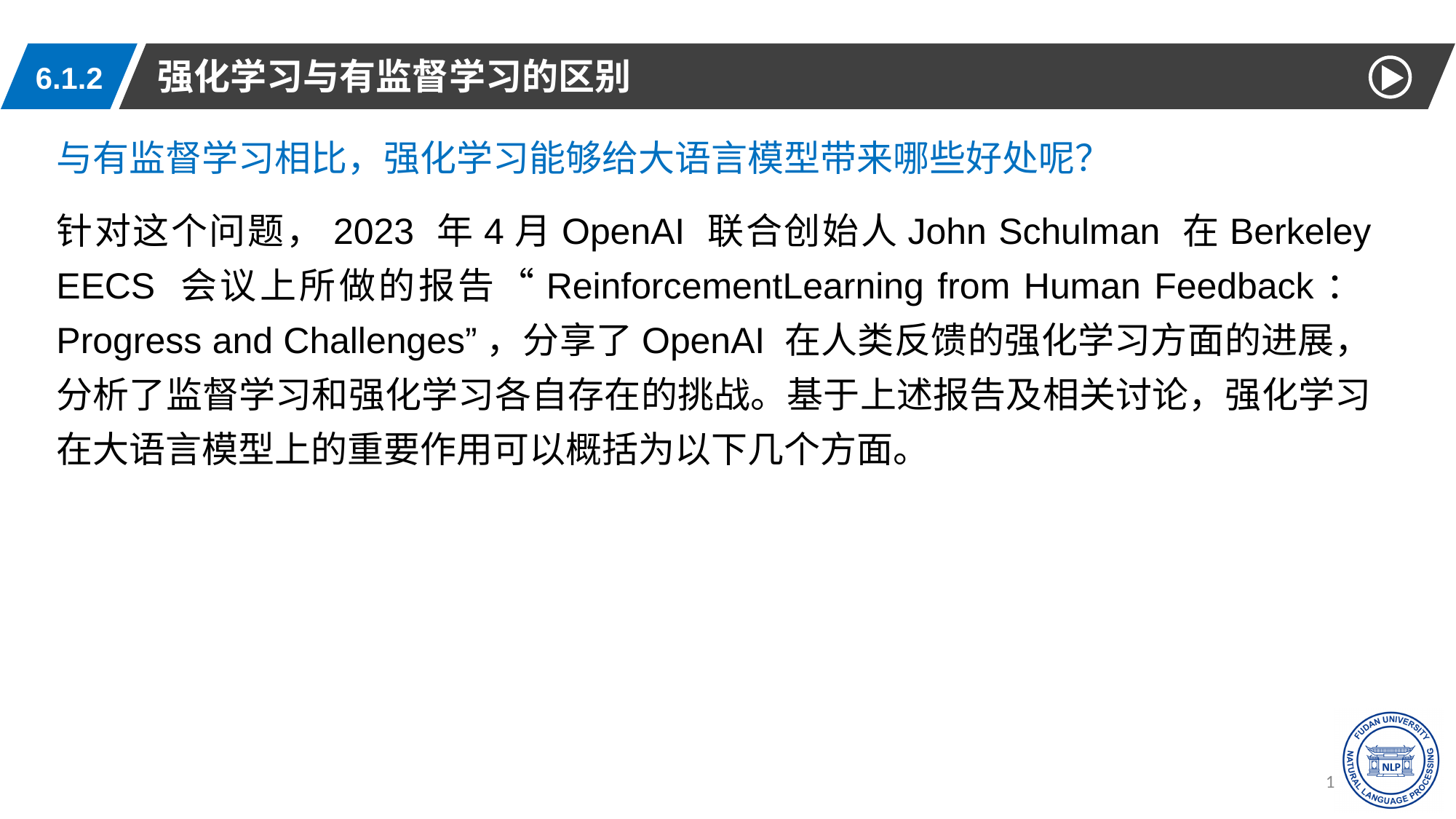

强化学习与有监督学习的区别
6.1.2

与有监督学习相比，强化学习能够给大语言模型带来哪些好处呢？
针对这个问题，2023 年4月OpenAI 联合创始人John Schulman 在Berkeley EECS 会议上所做的报告“ReinforcementLearning from Human Feedback：Progress and Challenges”，分享了OpenAI 在人类反馈的强化学习方面的进展，分析了监督学习和强化学习各自存在的挑战。基于上述报告及相关讨论，强化学习在大语言模型上的重要作用可以概括为以下几个方面。

15